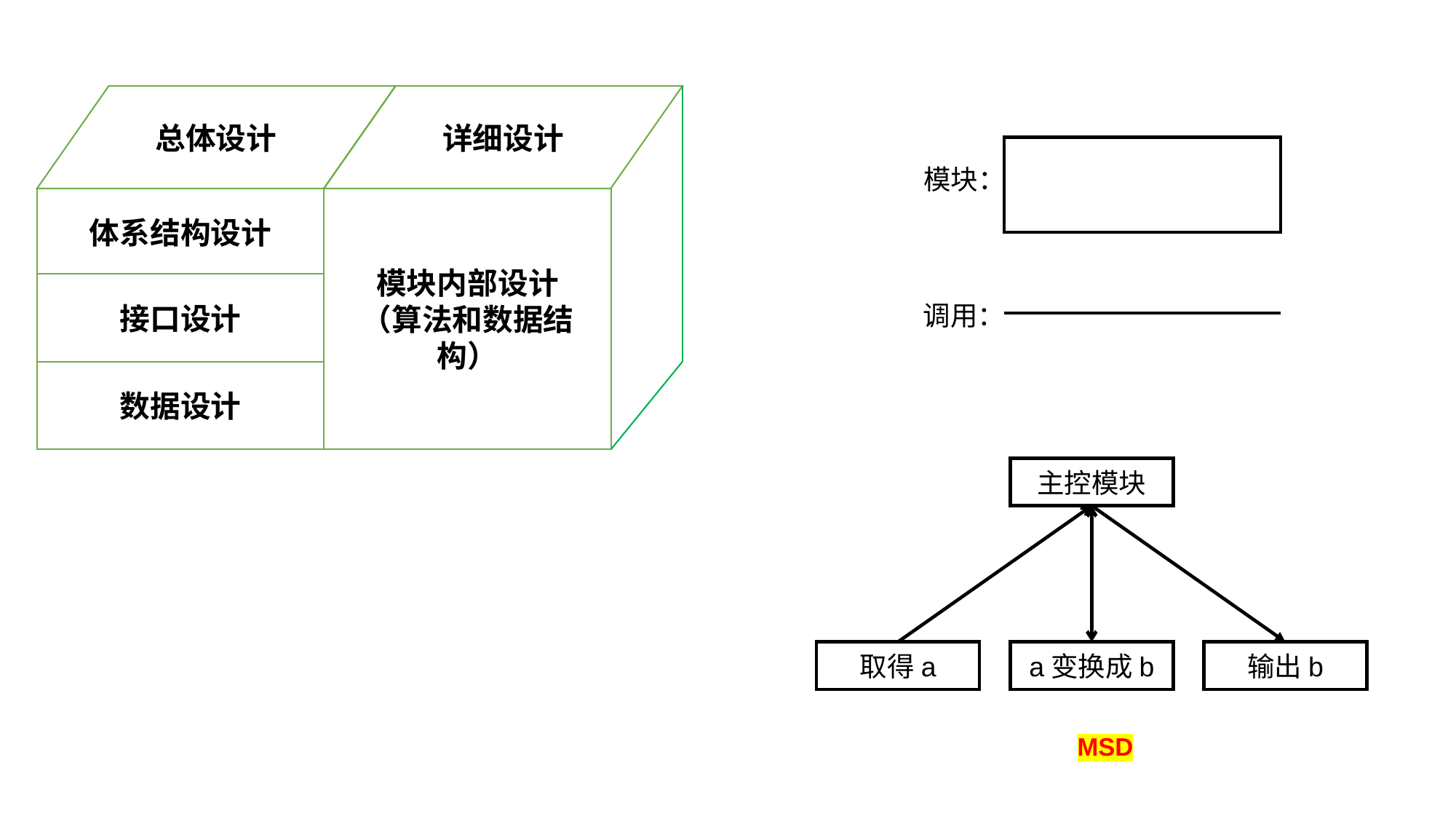

总体设计
详细设计
体系结构设计
模块内部设计
（算法和数据结构）
接口设计
数据设计

模块：
调用：
主控模块
输出b
a变换成b
取得a
MSD